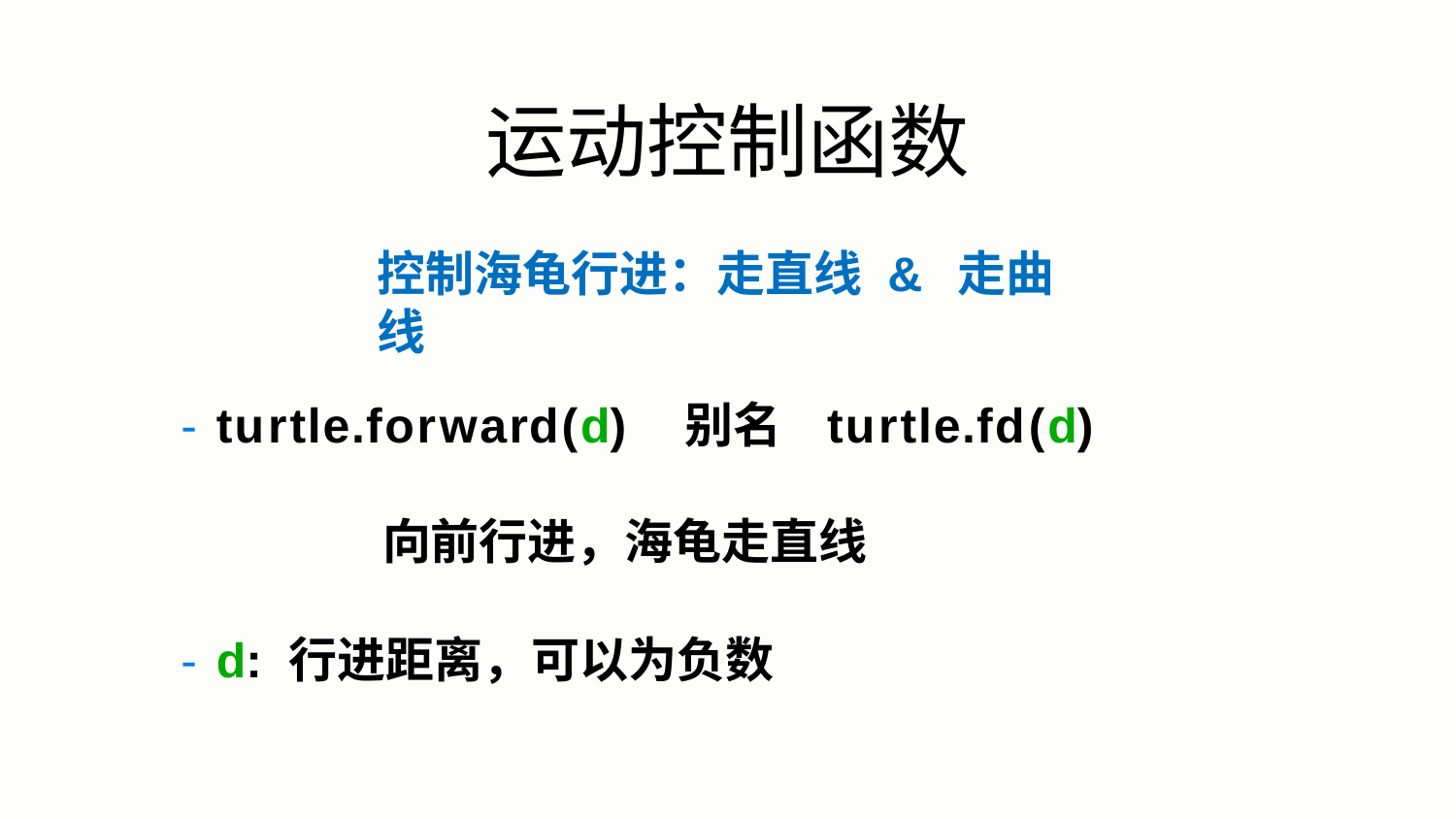

# 运动控制函数
控制海龟行进：走直线 & 走曲线
- turtle.forward(d)
别名	turtle.fd(d)
向前行进，海龟走直线

- d: 行进距离，可以为负数